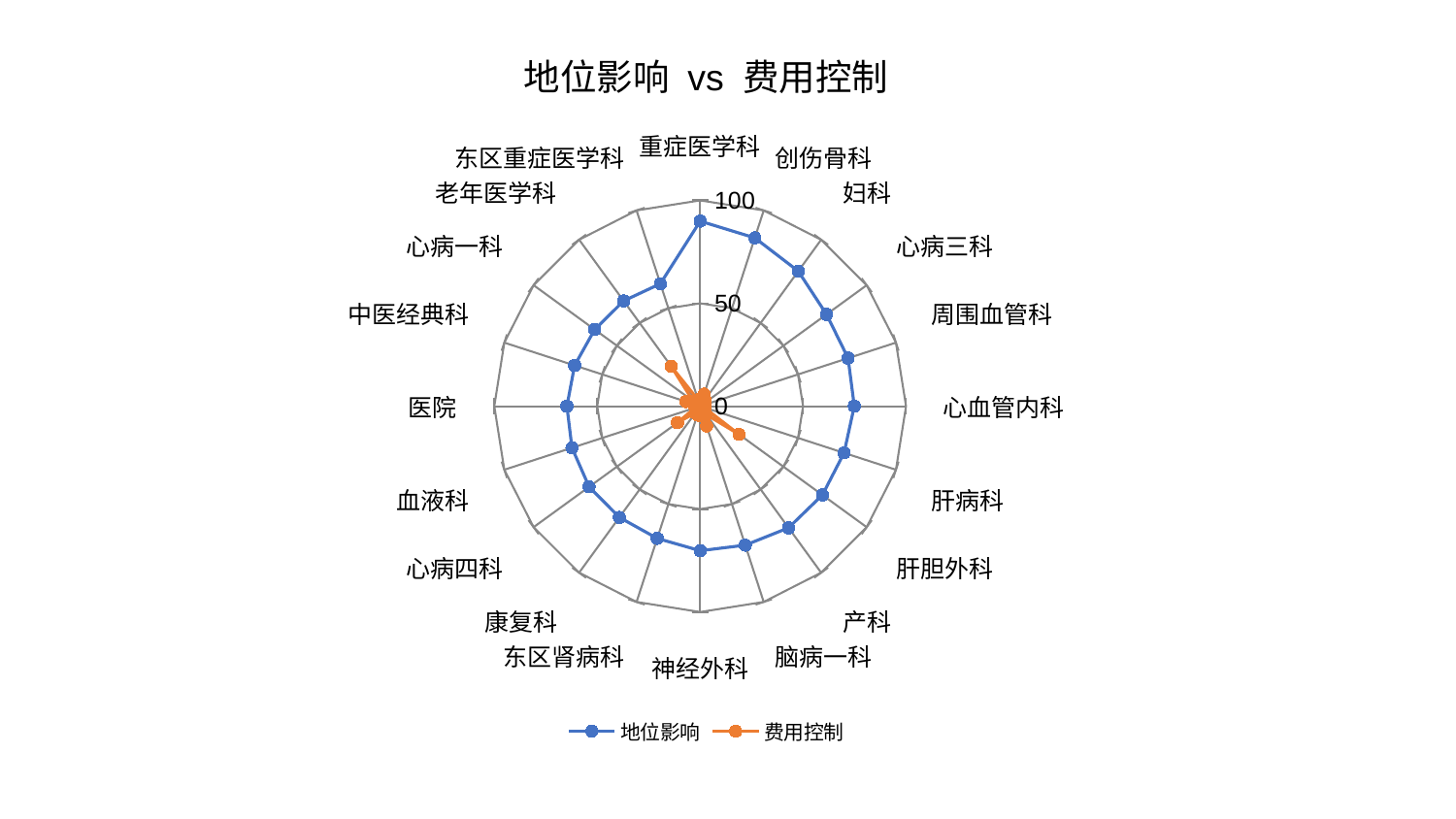

### Chart: 地位影响 vs 费用控制

| Category | 地位影响 | 费用控制 |
|---|---|---|
| 重症医学科 | 89.9173543248089 | 3.6396152032681117 |
| 创伤骨科 | 86.00131686397553 | 6.129152808173639 |
| 妇科 | 81.10673620857463 | 4.022509525635158 |
| 心病三科 | 75.8788129660545 | 1.887901323886703 |
| 周围血管科 | 75.57495951513887 | 2.7141418299739986 |
| 心血管内科 | 74.87455407181487 | 2.5148113416728197 |
| 肝病科 | 73.50420573569203 | 2.003741526213788 |
| 肝胆外科 | 73.41075341236711 | 23.29896722562256 |
| 产科 | 73.07941323363087 | 5.028842738253939 |
| 脑病一科 | 70.99075482153381 | 10.122803096364105 |
| 神经外科 | 70.21432869175572 | 4.706249030843633 |
| 东区肾病科 | 67.54300844073408 | 4.332767147702675 |
| 康复科 | 66.77294279355405 | 4.074252082419251 |
| 心病四科 | 66.67875825180764 | 13.63963853756517 |
| 血液科 | 65.46227601020837 | 2.562087146102028 |
| 医院 | 64.72426653640106 | 2.5051169345363866 |
| 中医经典科 | 64.10905188838431 | 7.196776788661434 |
| 心病一科 | 63.34206501811784 | 4.299124635121242 |
| 老年医学科 | 63.242107114210626 | 23.89102295874879 |
| 东区重症医学科 | 62.56687910367206 | 3.2103114688914736 |
100